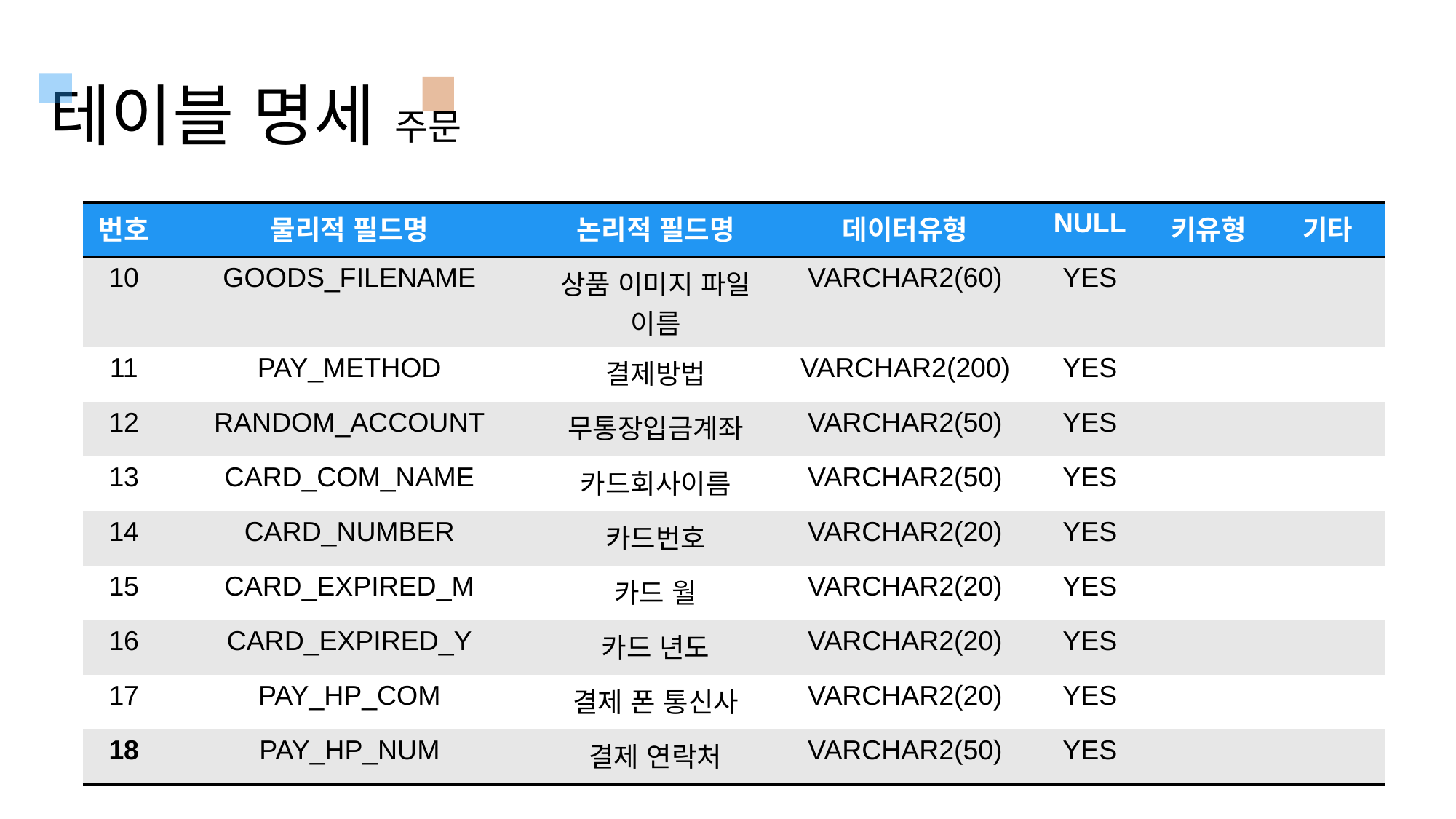

테이블 명세 주문

| 번호 | 물리적 필드명 | 논리적 필드명 | 데이터유형 | NULL | 키유형 | 기타 |
| --- | --- | --- | --- | --- | --- | --- |
| 10 | GOODS\_FILENAME | 상품 이미지 파일 이름 | VARCHAR2(60) | YES |  |  |
| 11 | PAY\_METHOD | 결제방법 | VARCHAR2(200) | YES |  |  |
| 12 | RANDOM\_ACCOUNT | 무통장입금계좌 | VARCHAR2(50) | YES |  |  |
| 13 | CARD\_COM\_NAME | 카드회사이름 | VARCHAR2(50) | YES |  |  |
| 14 | CARD\_NUMBER | 카드번호 | VARCHAR2(20) | YES |  |  |
| 15 | CARD\_EXPIRED\_M | 카드 월 | VARCHAR2(20) | YES |  |  |
| 16 | CARD\_EXPIRED\_Y | 카드 년도 | VARCHAR2(20) | YES |  |  |
| 17 | PAY\_HP\_COM | 결제 폰 통신사 | VARCHAR2(20) | YES |  |  |
| 18 | PAY\_HP\_NUM | 결제 연락처 | VARCHAR2(50) | YES |  |  |